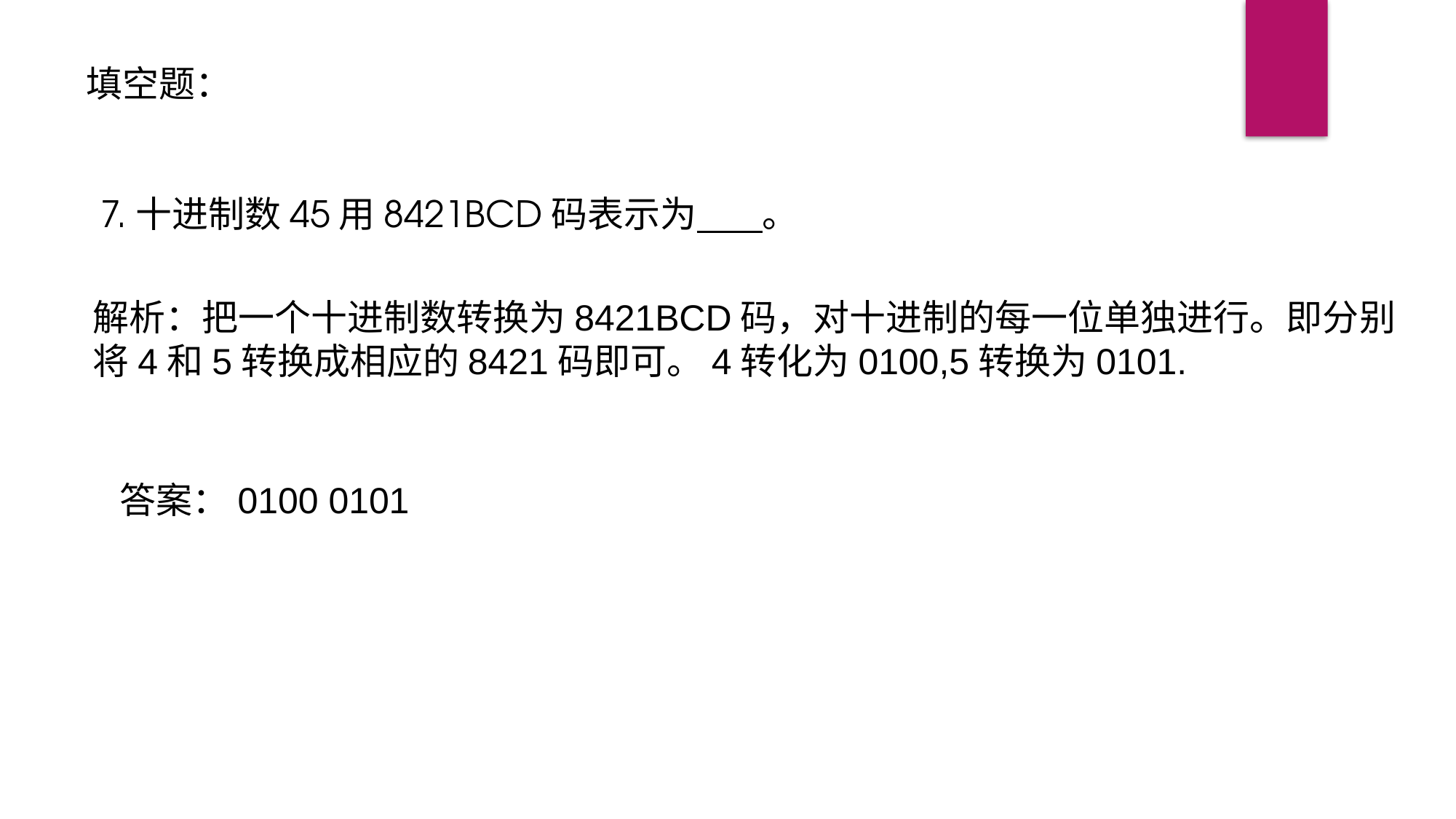

填空题：
7.十进制数45用8421BCD码表示为        。
解析：把一个十进制数转换为8421BCD码，对十进制的每一位单独进行。即分别
将4和5转换成相应的8421码即可。4转化为0100,5转换为0101.
答案：0100 0101